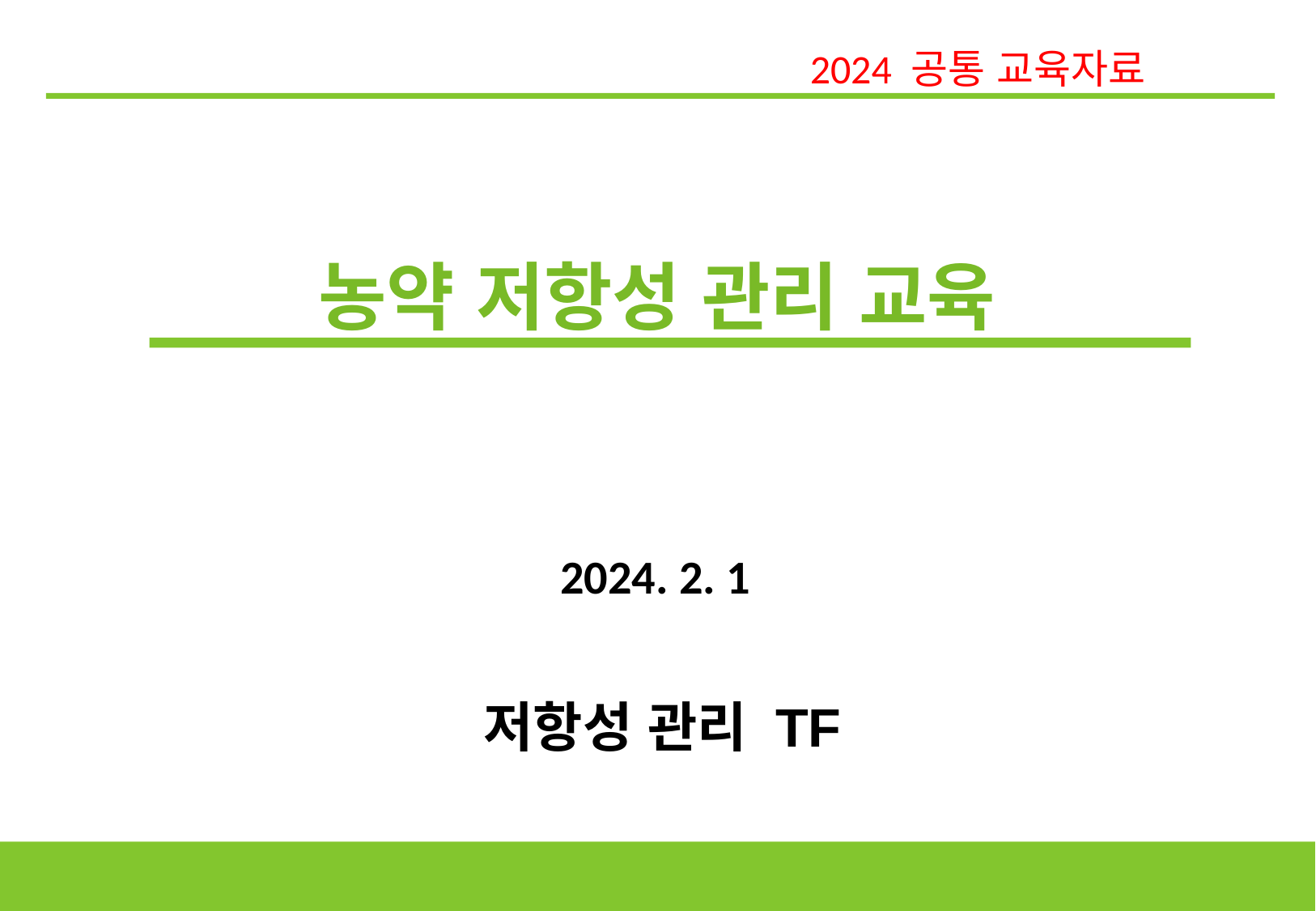

2024 공통 교육자료

농약 저항성 관리 교육

  2024. 2. 1
저항성 관리 TF

1